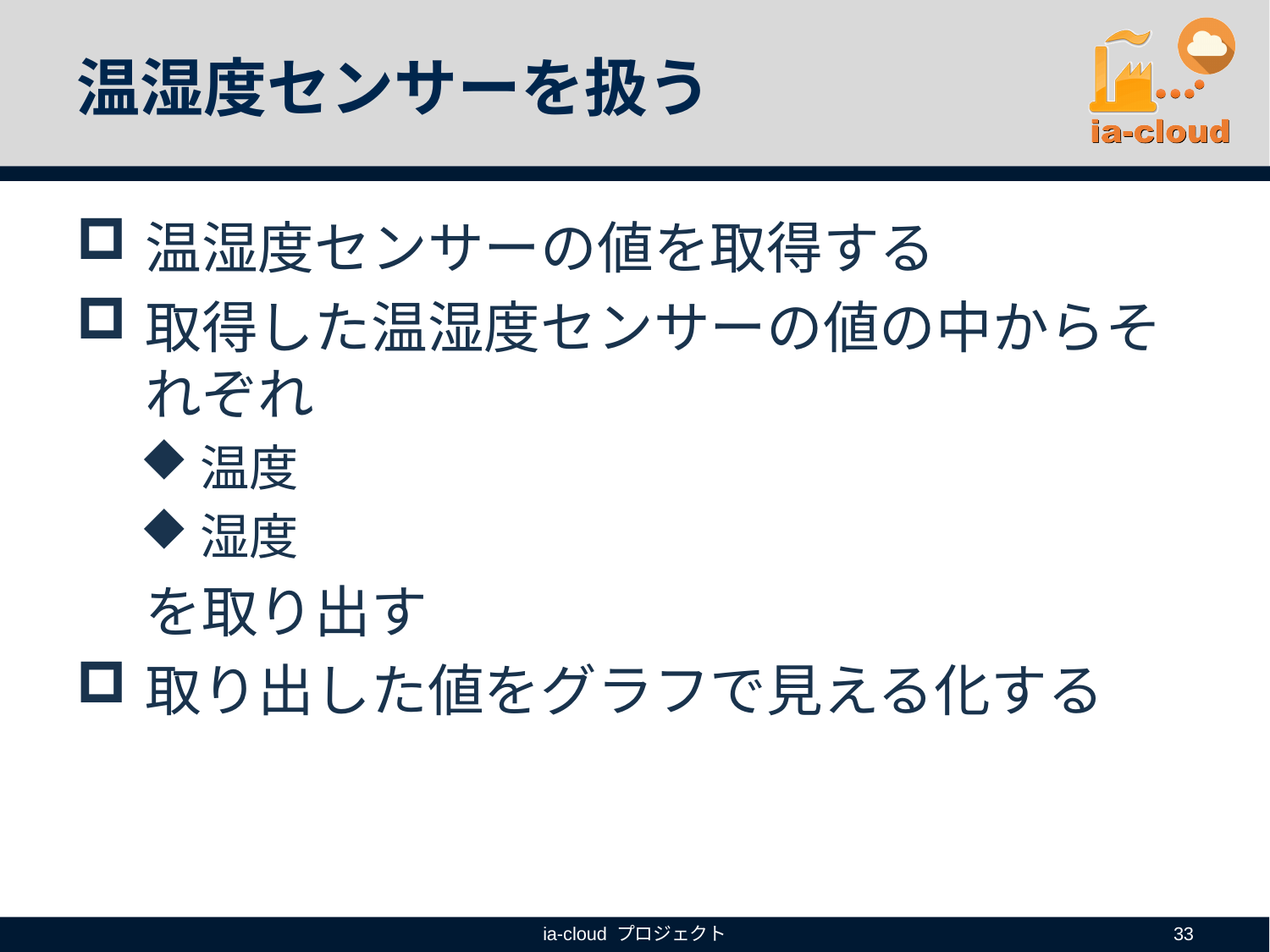

# 温湿度センサーを扱う
温湿度センサーの値を取得する
取得した温湿度センサーの値の中からそれぞれ
温度
湿度
を取り出す
取り出した値をグラフで見える化する
ia-cloud プロジェクト
33